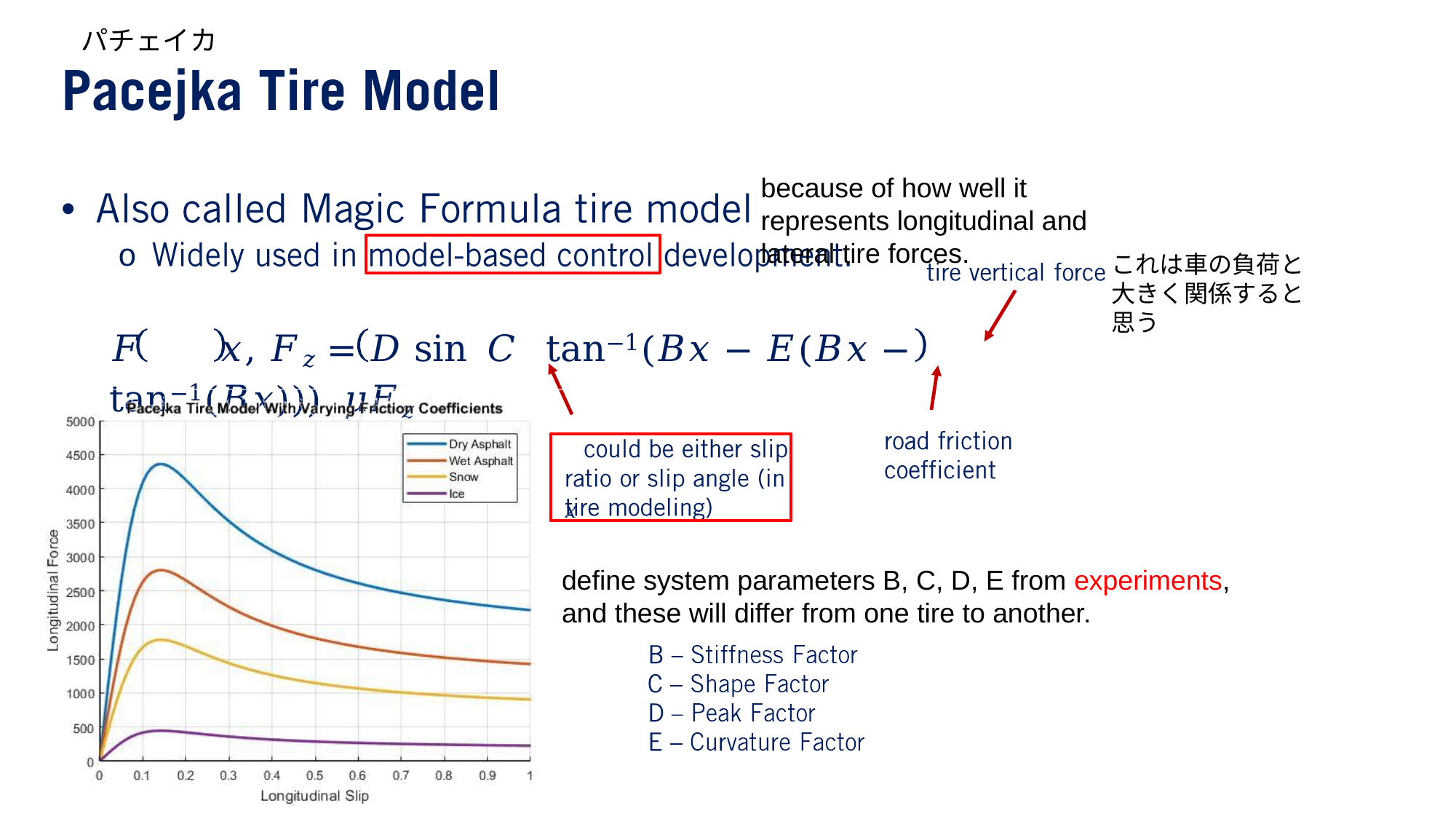

パチェイカ

because of how well it represents longitudinal and lateral tire forces.
•
o

𝐹	𝑥, 𝐹𝑧	= 𝐷 sin 𝐶	tan−1(𝐵𝑥 − 𝐸(𝐵𝑥 − tan−1(𝐵𝑥))) 𝜇𝐹𝑧

x

これは車の負荷と大きく関係すると思う

define system parameters B, C, D, E from experiments, and these will differ from one tire to another.